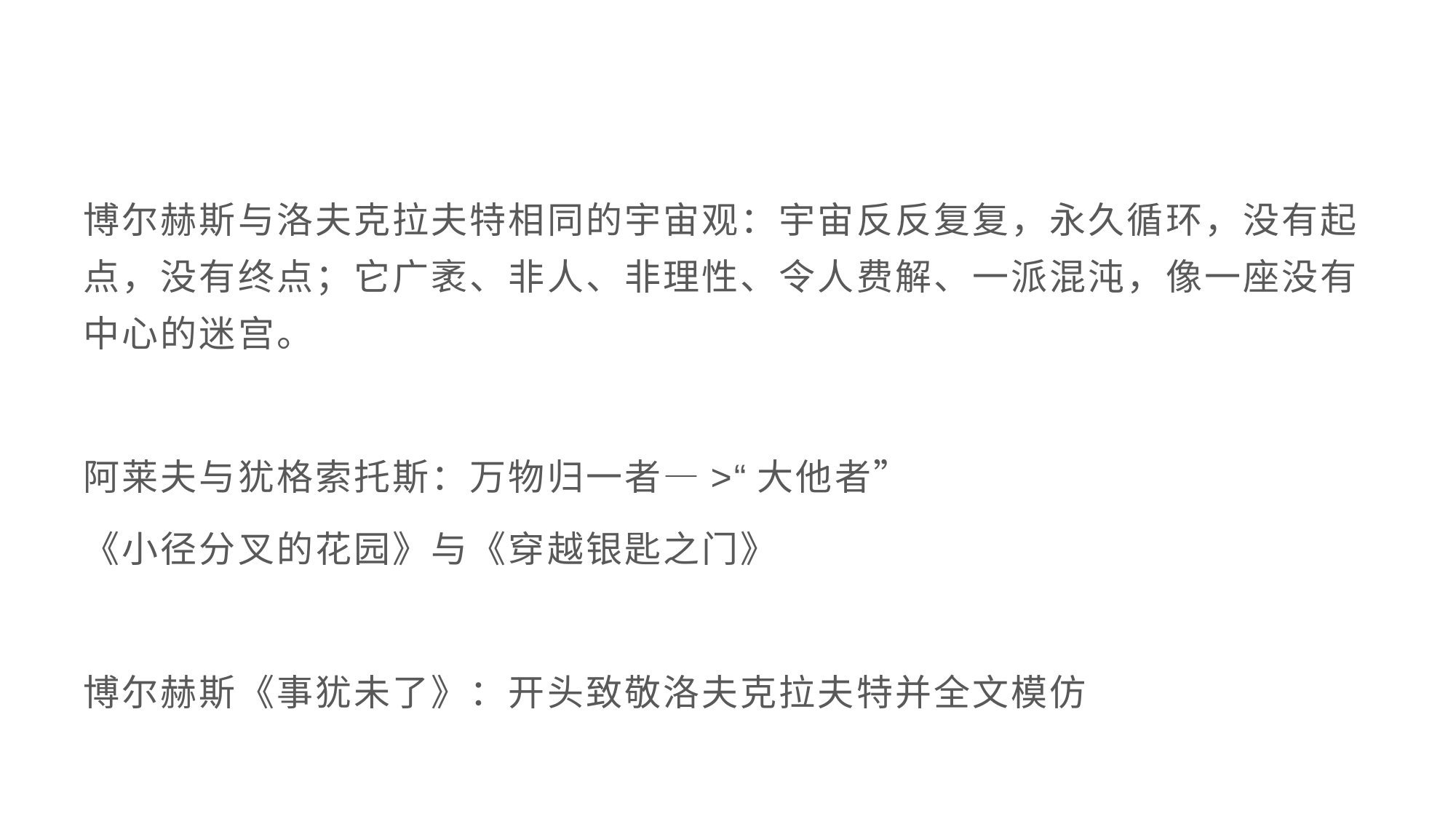

#
博尔赫斯与洛夫克拉夫特相同的宇宙观：宇宙反反复复，永久循环，没有起点，没有终点；它广袤、非人、非理性、令人费解、一派混沌，像一座没有中心的迷宫。

阿莱夫与犹格索托斯：万物归一者—>“大他者”
《小径分叉的花园》与《穿越银匙之门》

博尔赫斯《事犹未了》：开头致敬洛夫克拉夫特并全文模仿